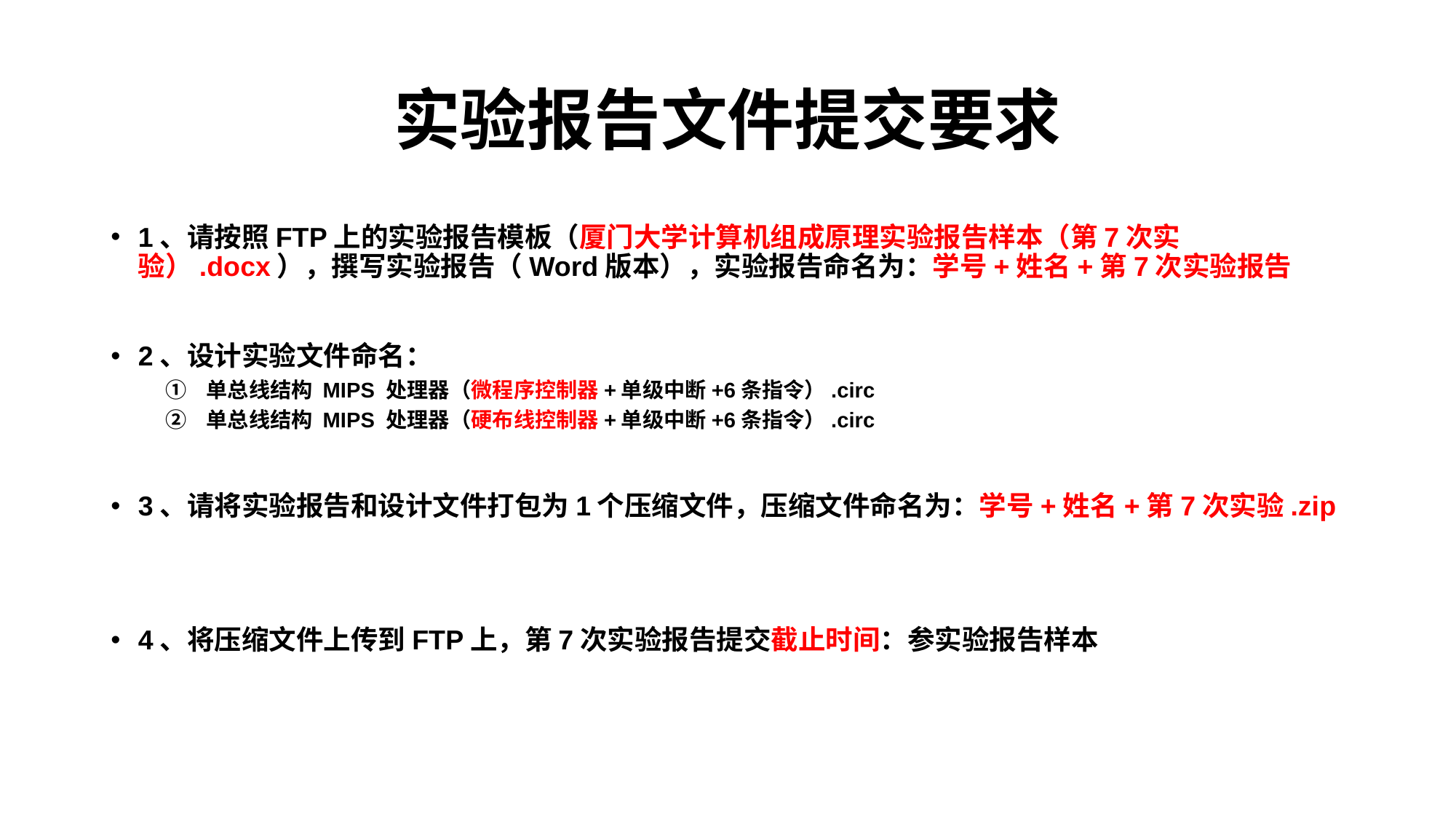

# 实验报告文件提交要求
1、请按照FTP上的实验报告模板（厦门大学计算机组成原理实验报告样本（第7次实验）.docx），撰写实验报告（Word版本），实验报告命名为：学号+姓名+第7次实验报告

2、设计实验文件命名：
单总线结构 MIPS 处理器（微程序控制器+单级中断+6条指令）.circ
单总线结构 MIPS 处理器（硬布线控制器+单级中断+6条指令）.circ

3、请将实验报告和设计文件打包为1个压缩文件，压缩文件命名为：学号+姓名+第7次实验.zip

4、将压缩文件上传到FTP上，第7次实验报告提交截止时间：参实验报告样本